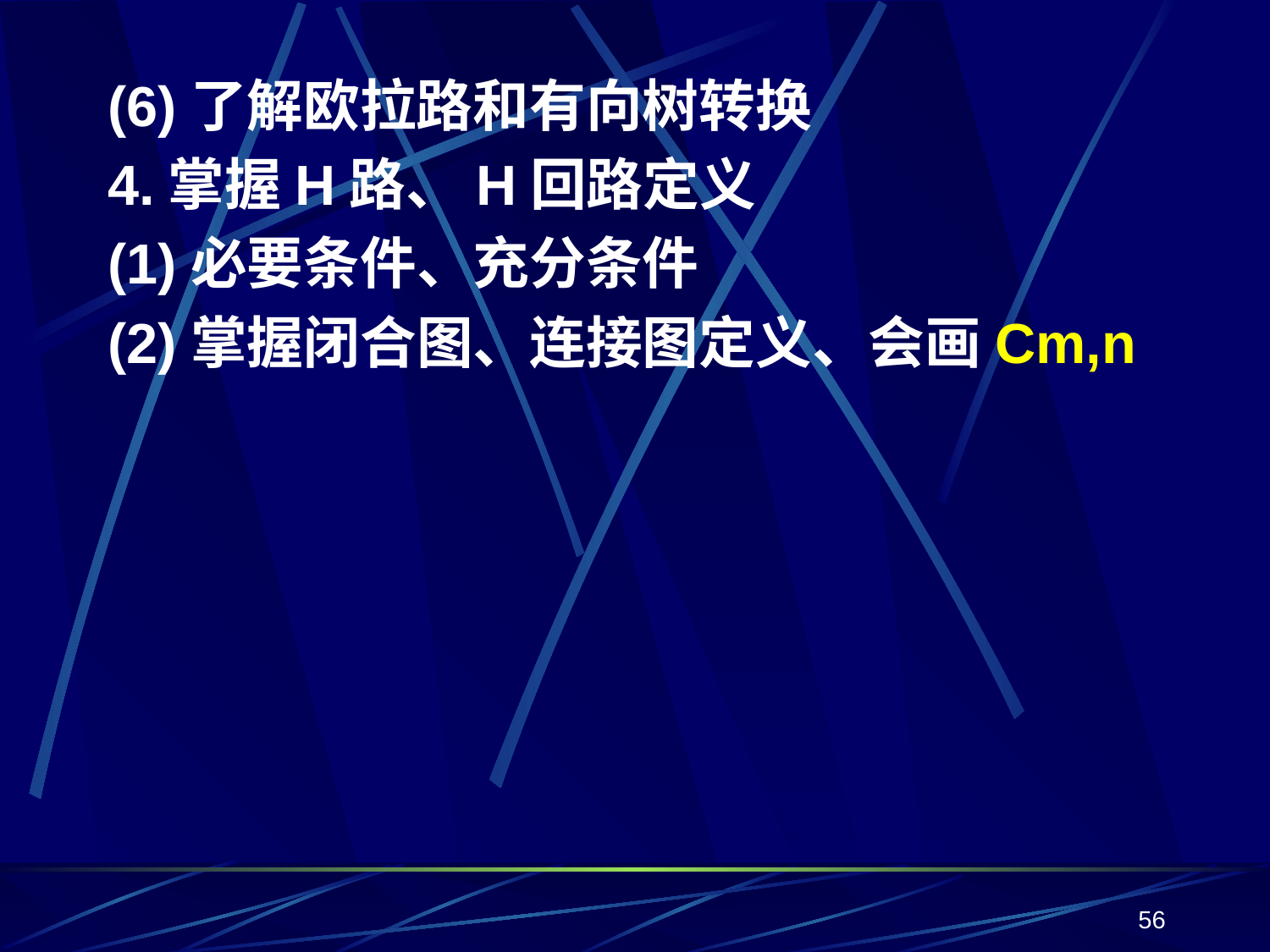

(6)了解欧拉路和有向树转换
4.掌握H路、H回路定义
(1)必要条件、充分条件
(2)掌握闭合图、连接图定义、会画Cm,n

56